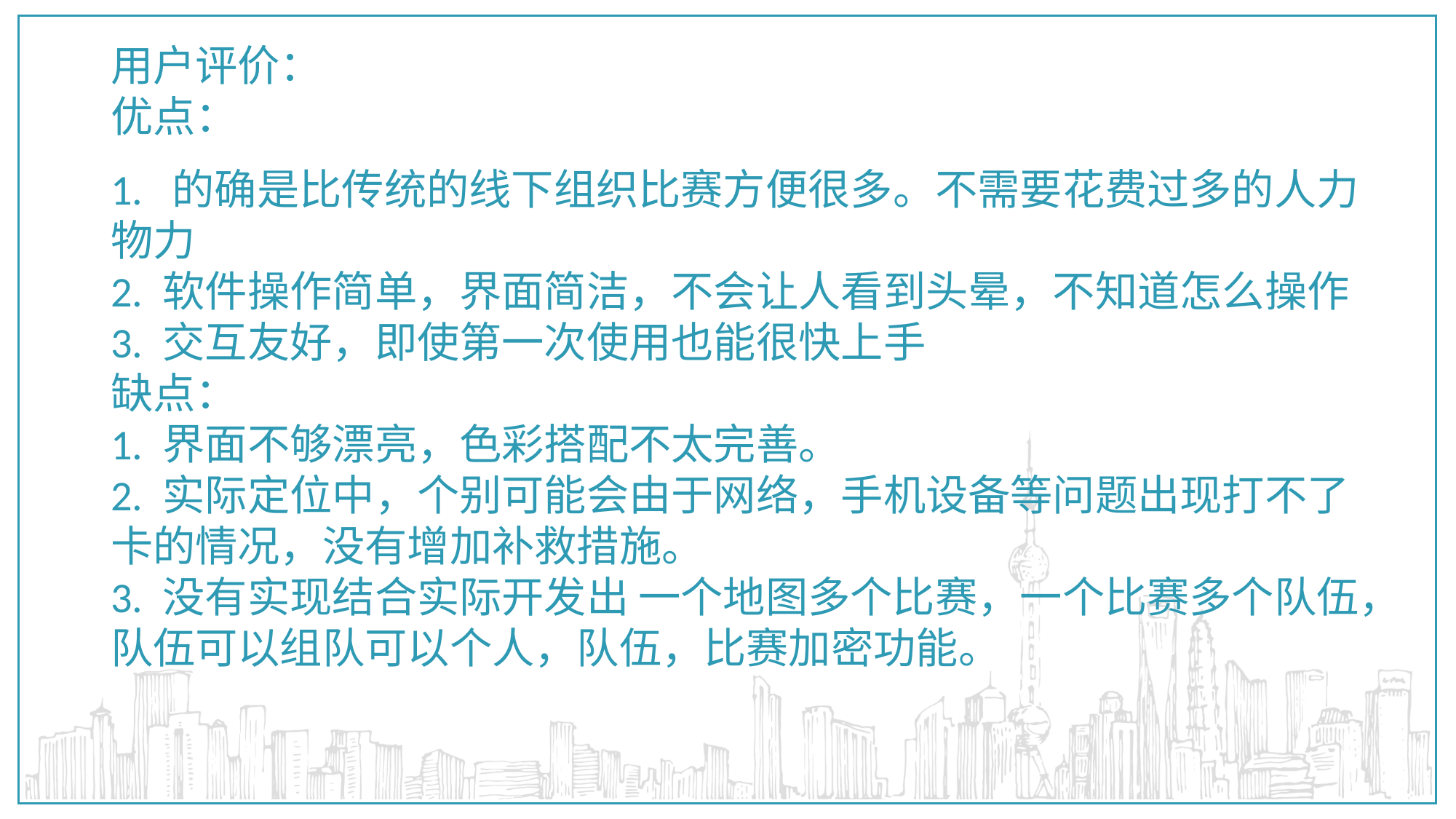

#
用户评价：
优点：
1.  的确是比传统的线下组织比赛方便很多。不需要花费过多的人力物力
2. 软件操作简单，界面简洁，不会让人看到头晕，不知道怎么操作
3. 交互友好，即使第一次使用也能很快上手
缺点：
1. 界面不够漂亮，色彩搭配不太完善。
2. 实际定位中，个别可能会由于网络，手机设备等问题出现打不了卡的情况，没有增加补救措施。
3. 没有实现结合实际开发出 一个地图多个比赛，一个比赛多个队伍，队伍可以组队可以个人，队伍，比赛加密功能。